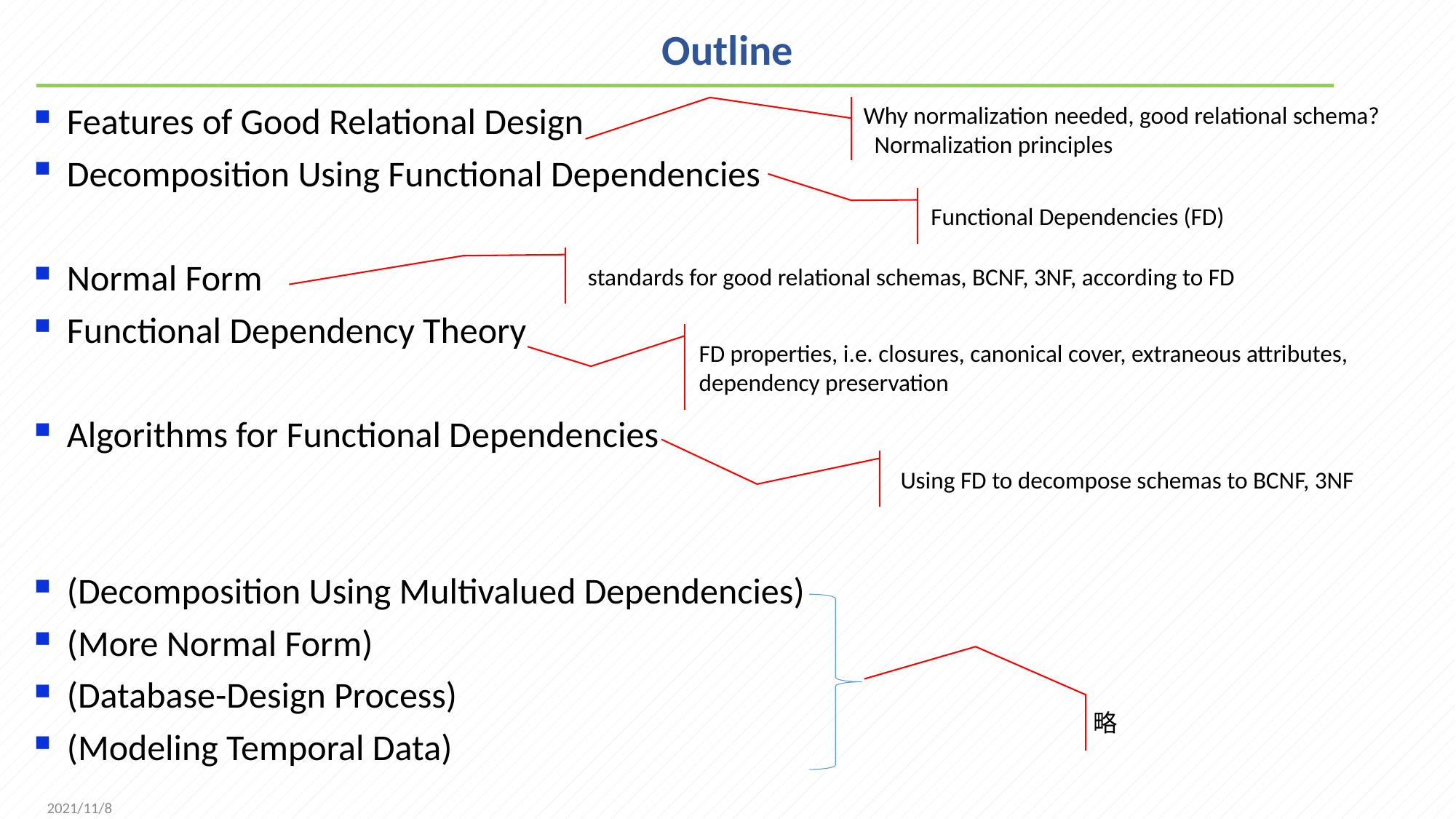

# Outline
Features of Good Relational Design
Decomposition Using Functional Dependencies

Normal Form
Functional Dependency Theory

Algorithms for Functional Dependencies

(Decomposition Using Multivalued Dependencies)
(More Normal Form)
(Database-Design Process)
(Modeling Temporal Data)
Why normalization needed, good relational schema?
  Normalization principles
Functional Dependencies (FD)
standards for good relational schemas, BCNF, 3NF, according to FD
FD properties, i.e. closures, canonical cover, extraneous attributes, dependency preservation
Using FD to decompose schemas to BCNF, 3NF

略
2021/11/8